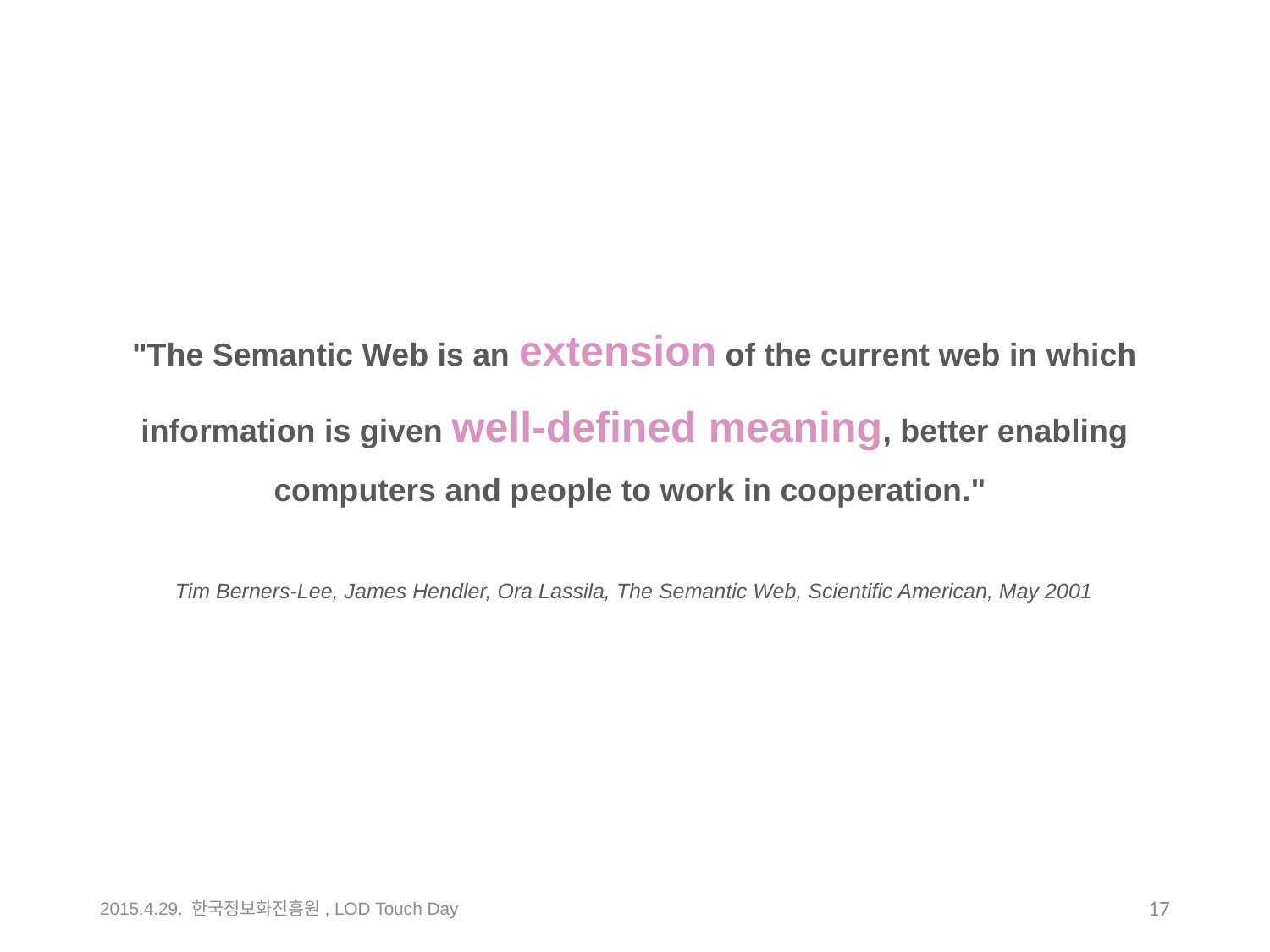

"The Semantic Web is an extension of the current web in which information is given well-defined meaning, better enabling computers and people to work in cooperation."

Tim Berners-Lee, James Hendler, Ora Lassila, The Semantic Web, Scientific American, May 2001
2015.4.29. 한국정보화진흥원, LOD Touch Day
17